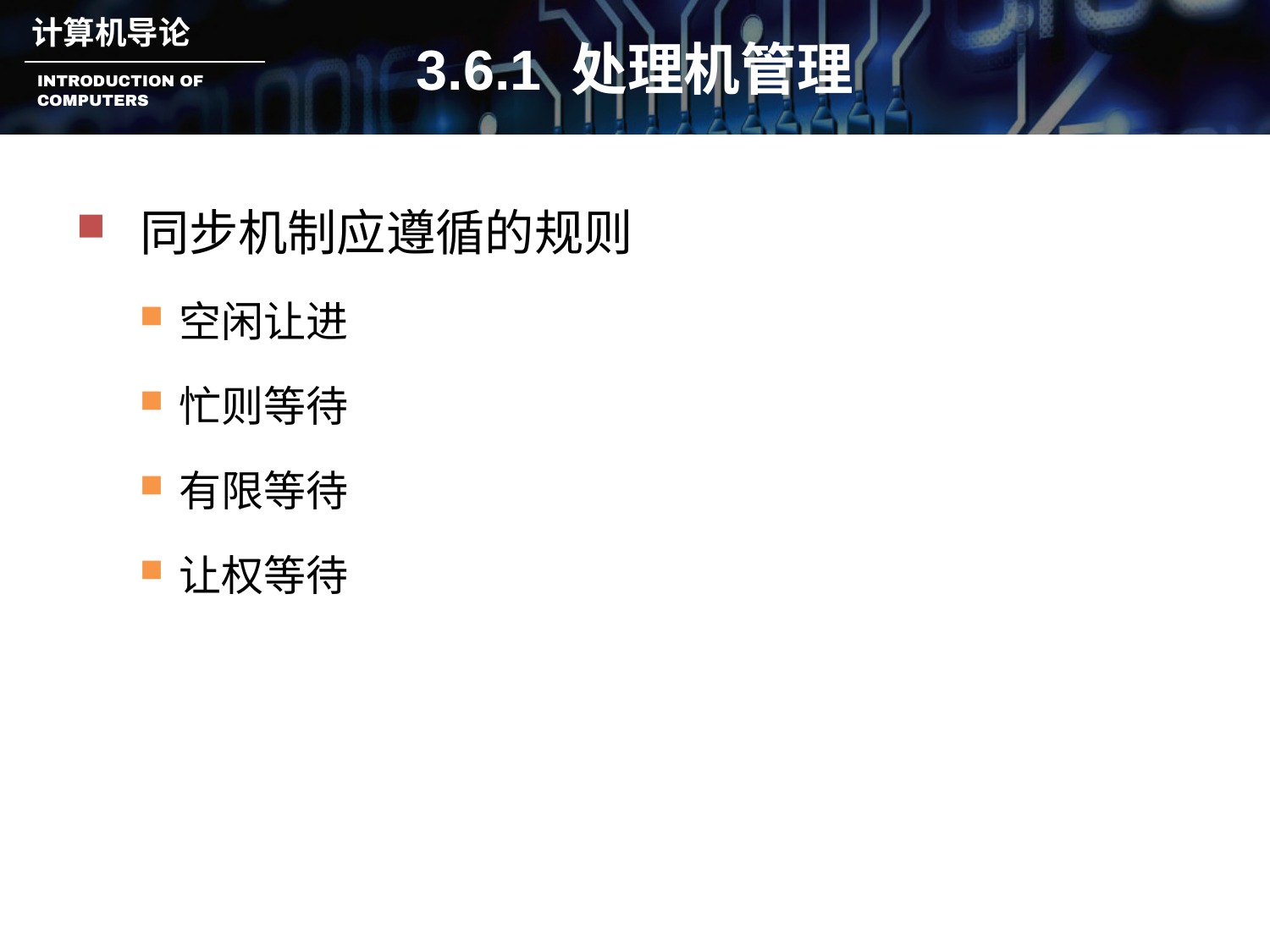

# 3.6.1 处理机管理
同步机制应遵循的规则
空闲让进
忙则等待
有限等待
让权等待